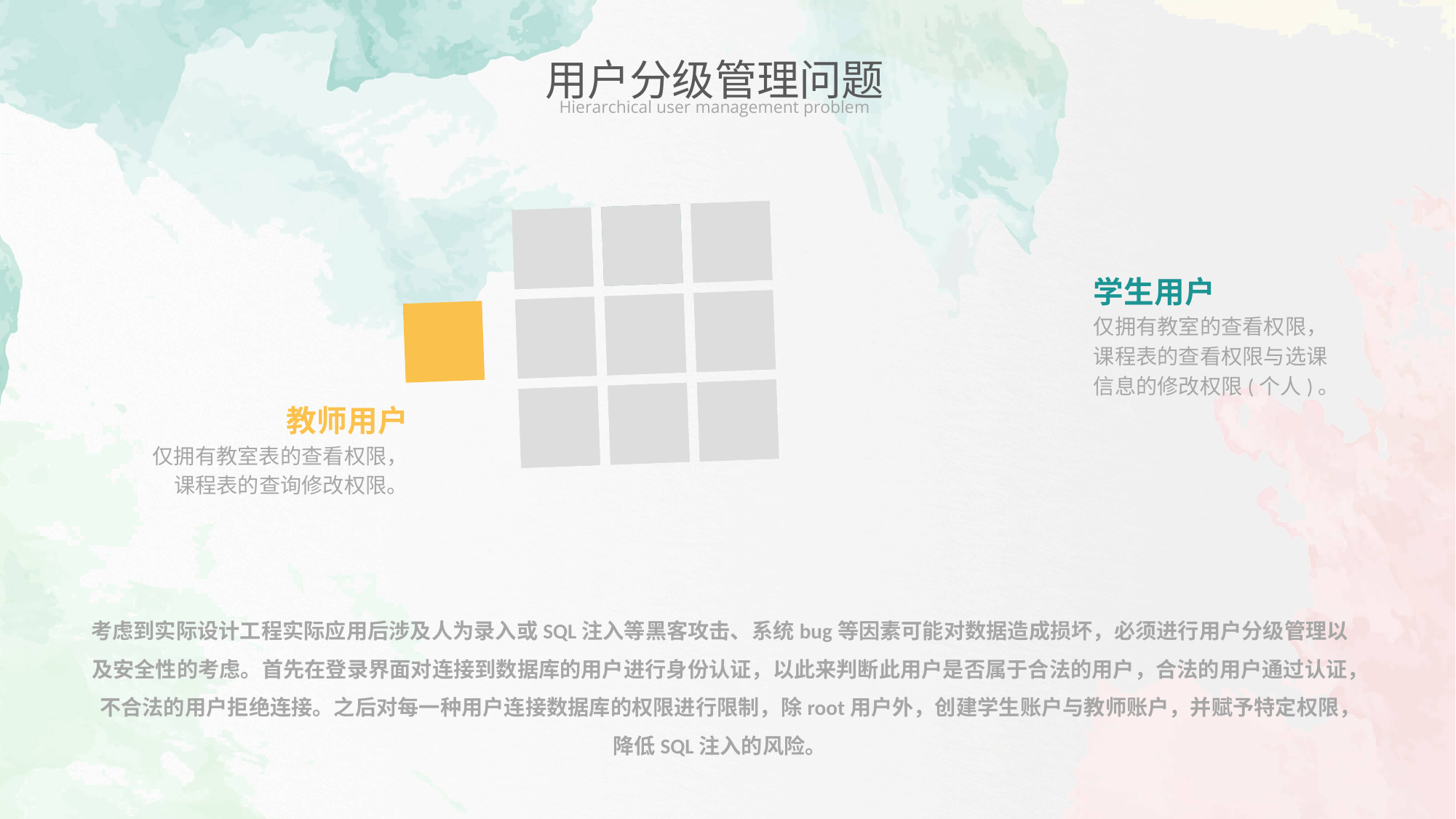

用户分级管理问题
Hierarchical user management problem

学生用户
仅拥有教室的查看权限，
课程表的查看权限与选课
信息的修改权限(个人)。
教师用户
仅拥有教室表的查看权限，
课程表的查询修改权限。
考虑到实际设计工程实际应用后涉及人为录入或SQL注入等黑客攻击、系统bug等因素可能对数据造成损坏，必须进行用户分级管理以及安全性的考虑。首先在登录界面对连接到数据库的用户进行身份认证，以此来判断此用户是否属于合法的用户，合法的用户通过认证，不合法的用户拒绝连接。之后对每一种用户连接数据库的权限进行限制，除root用户外，创建学生账户与教师账户，并赋予特定权限，降低SQL注入的风险。